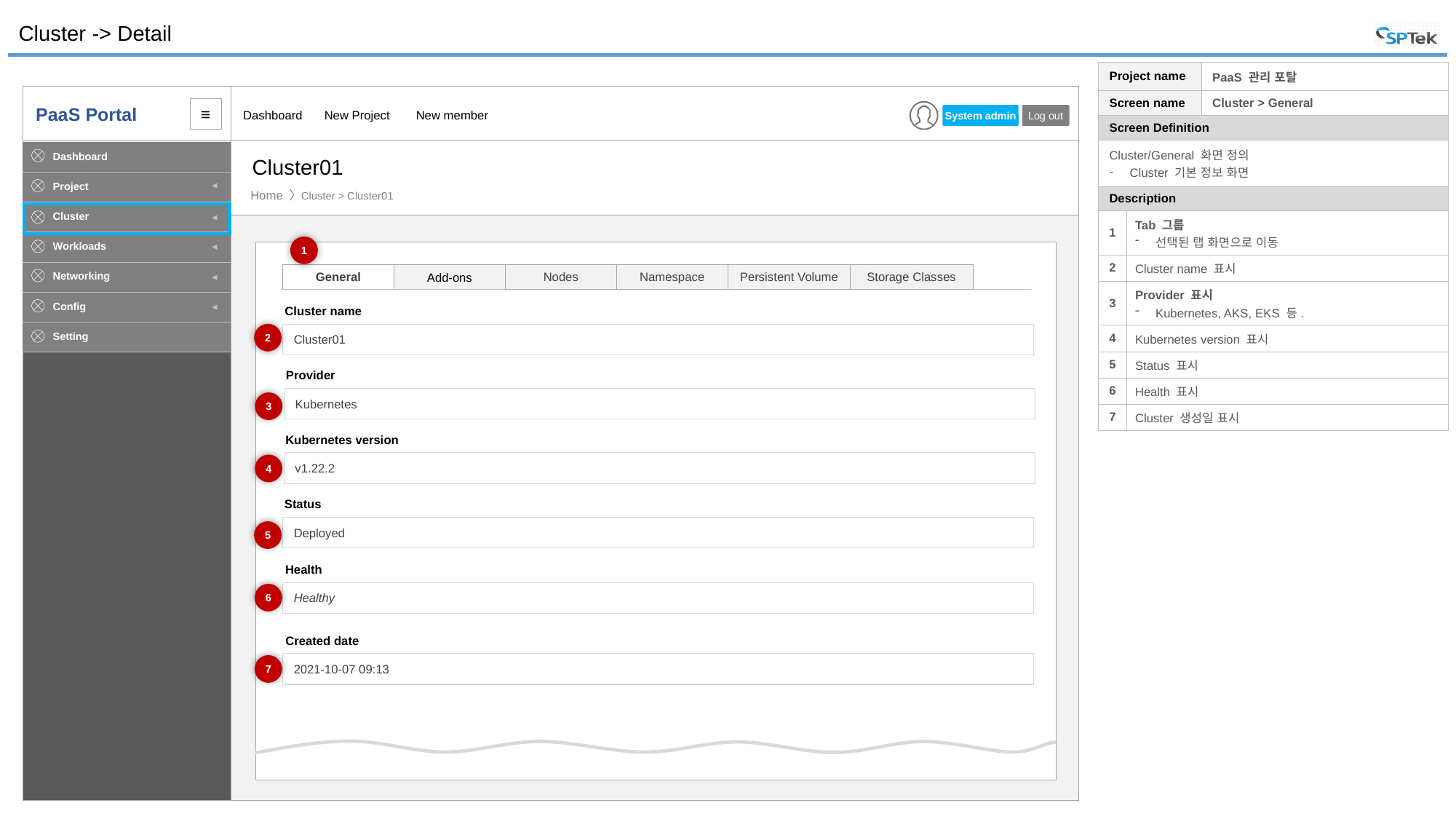

# Cluster -> Detail
| Project name |  | PaaS 관리 포탈 |
| --- | --- | --- |
| Screen name |  | Cluster > General |
| Screen Definition |  |  |
| Cluster/General 화면 정의 Cluster 기본 정보 화면 |  |  |
| Description |  |  |
| 1 | Tab 그룹 선택된 탭 화면으로 이동 |  |
| 2 | Cluster name 표시 |  |
| 3 | Provider 표시 Kubernetes, AKS, EKS 등. |  |
| 4 | Kubernetes version 표시 |  |
| 5 | Status 표시 |  |
| 6 | Health 표시 |  |
| 7 | Cluster 생성일 표시 |  |
Cluster01
Cluster > Cluster01

1

Nodes
Namespace
Persistent Volume
Storage Classes
General
Add-ons
Cluster name
Cluster01
2
Provider
Kubernetes
3
Kubernetes version
v1.22.2
4
Status
Deployed
5
Health
Healthy
6
Created date
2021-10-07 09:13
7